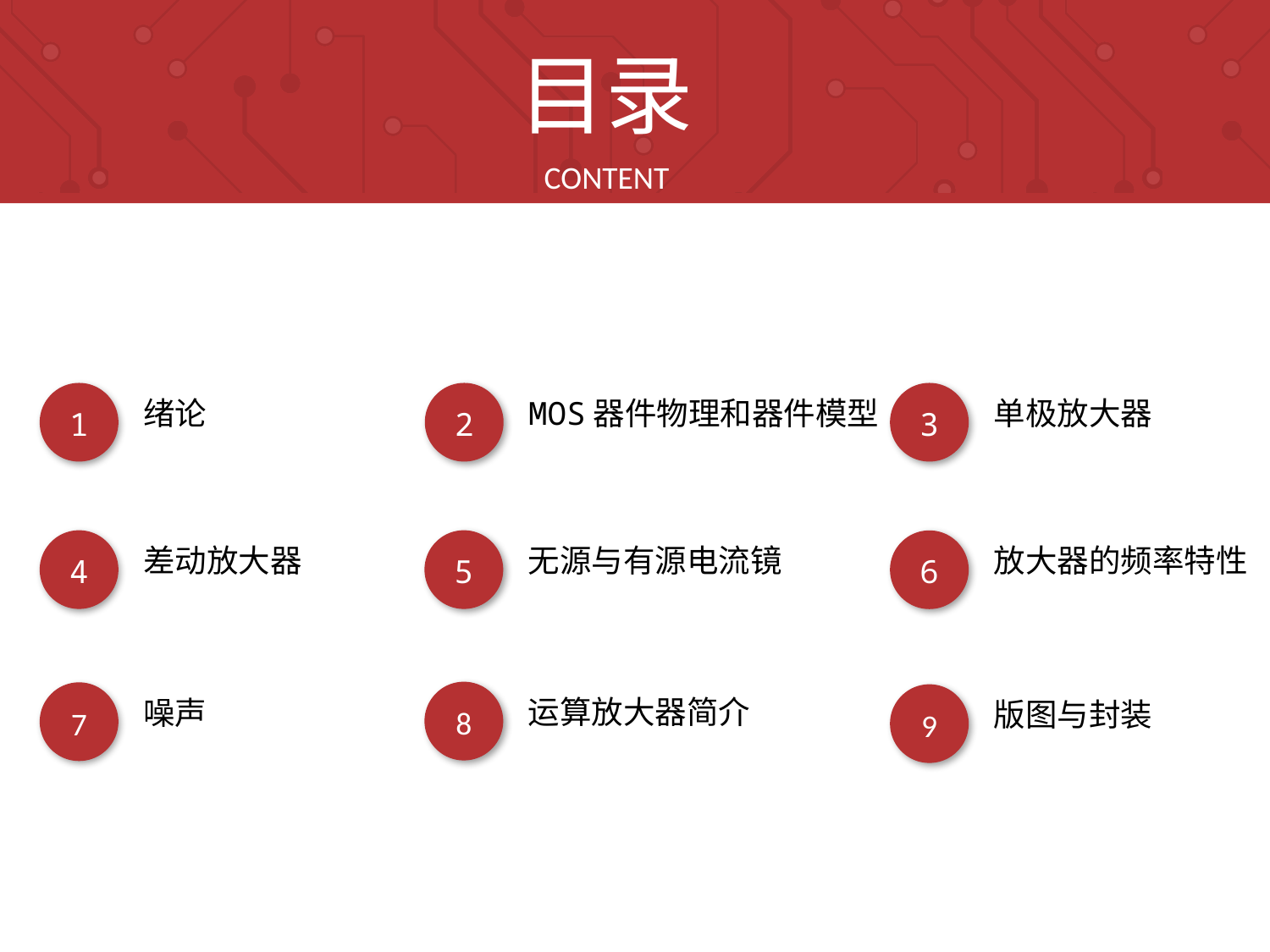

目录
CONTENT

绪论
1

MOS器件物理和器件模型
2

单极放大器
3

差动放大器
4

无源与有源电流镜
5

放大器的频率特性
6

运算放大器简介
8

噪声
7

版图与封装
9